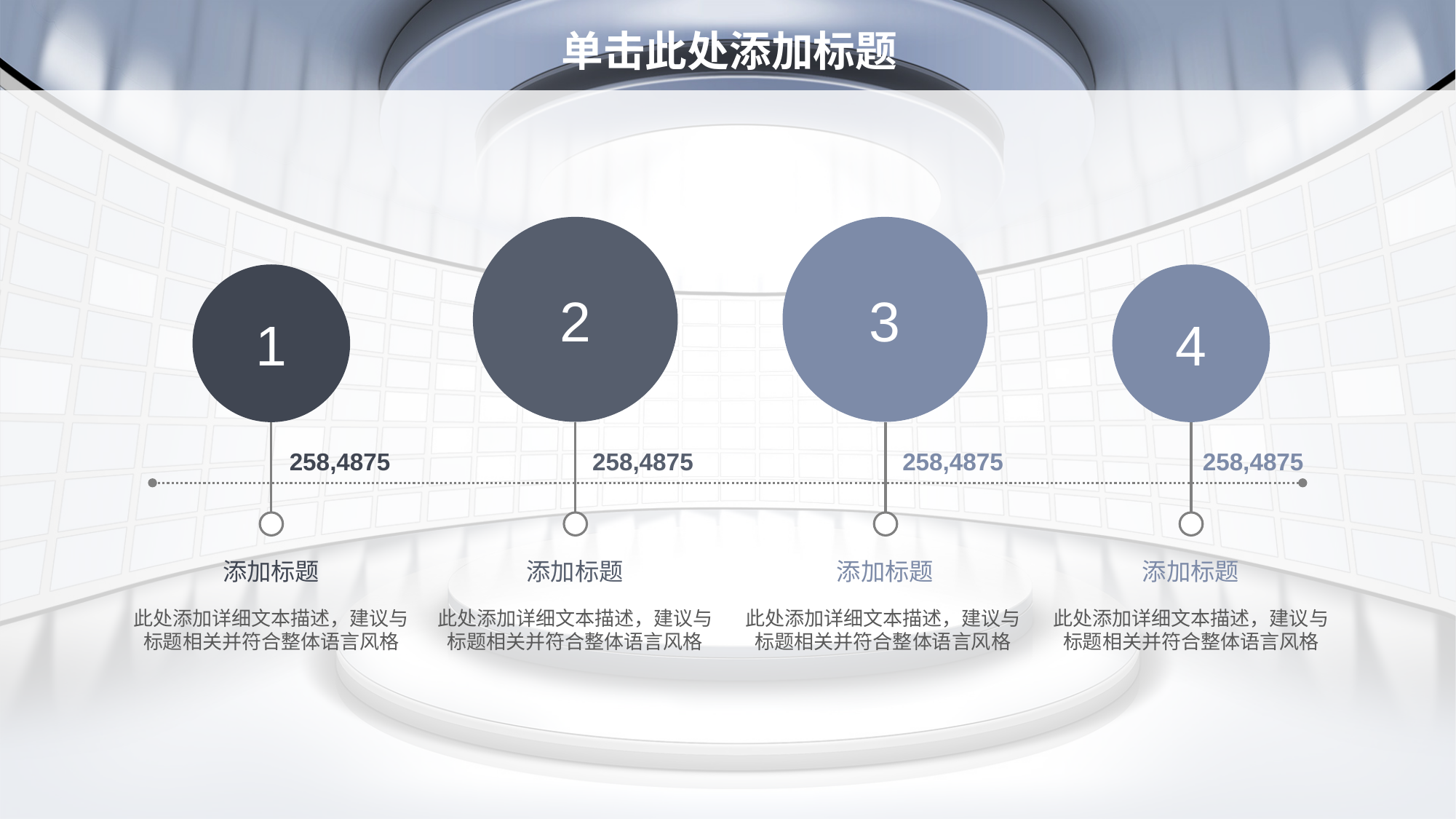

# 单击此处添加标题
2
3
1
4

258,4875
258,4875
258,4875
258,4875
添加标题
此处添加详细文本描述，建议与标题相关并符合整体语言风格
添加标题
此处添加详细文本描述，建议与标题相关并符合整体语言风格
添加标题
此处添加详细文本描述，建议与标题相关并符合整体语言风格
添加标题
此处添加详细文本描述，建议与标题相关并符合整体语言风格